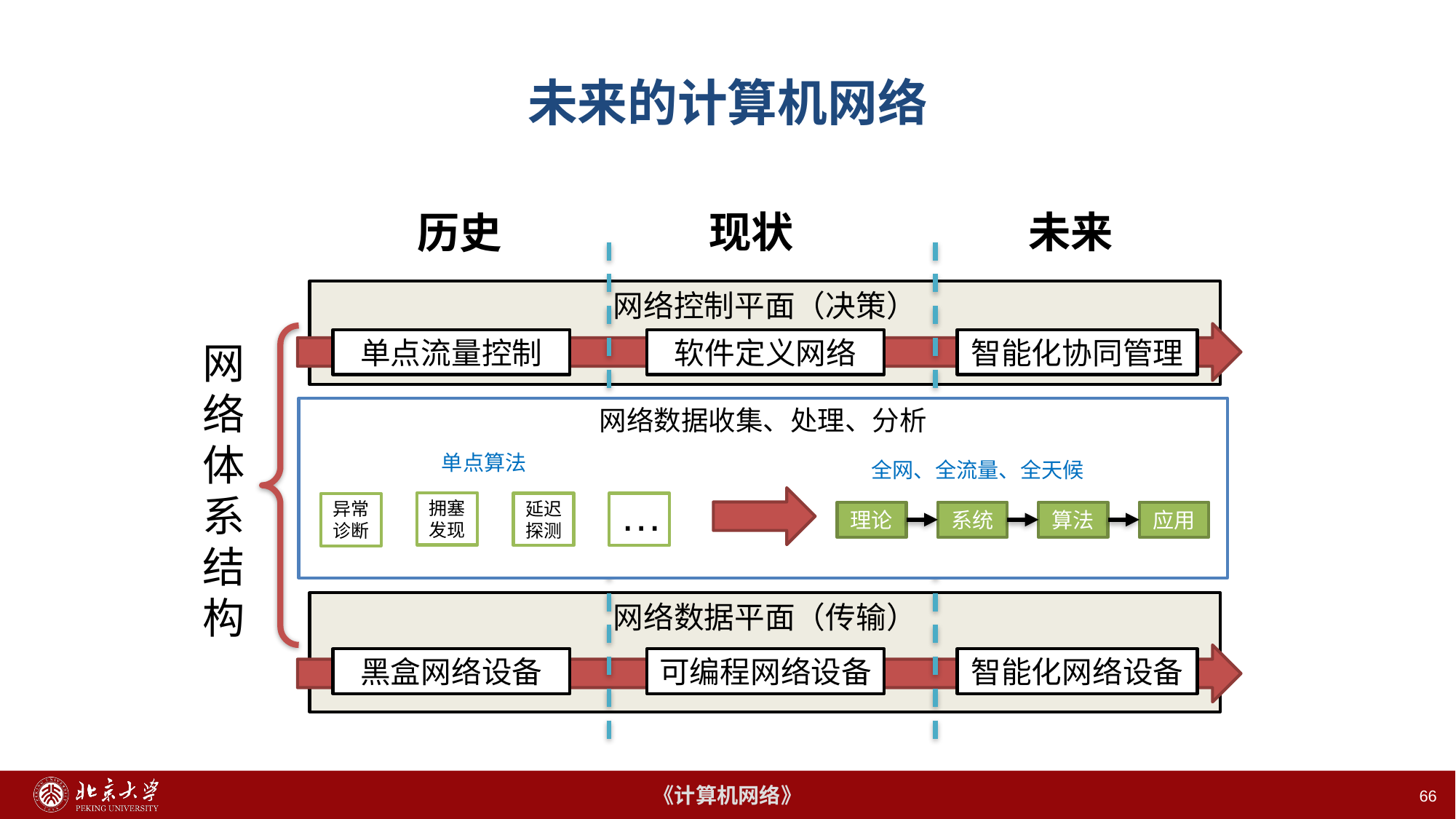

# 未来的计算机网络
现状
未来
历史
网络控制平面（决策）

单点流量控制
软件定义网络
智能化协同管理
网络
体系
结构
网络数据收集、处理、分析
单点算法
全网、全流量、全天候

拥塞发现
延迟探测
…
异常诊断
理论
系统
算法
应用
网络数据平面（传输）

黑盒网络设备
智能化网络设备
可编程网络设备
66